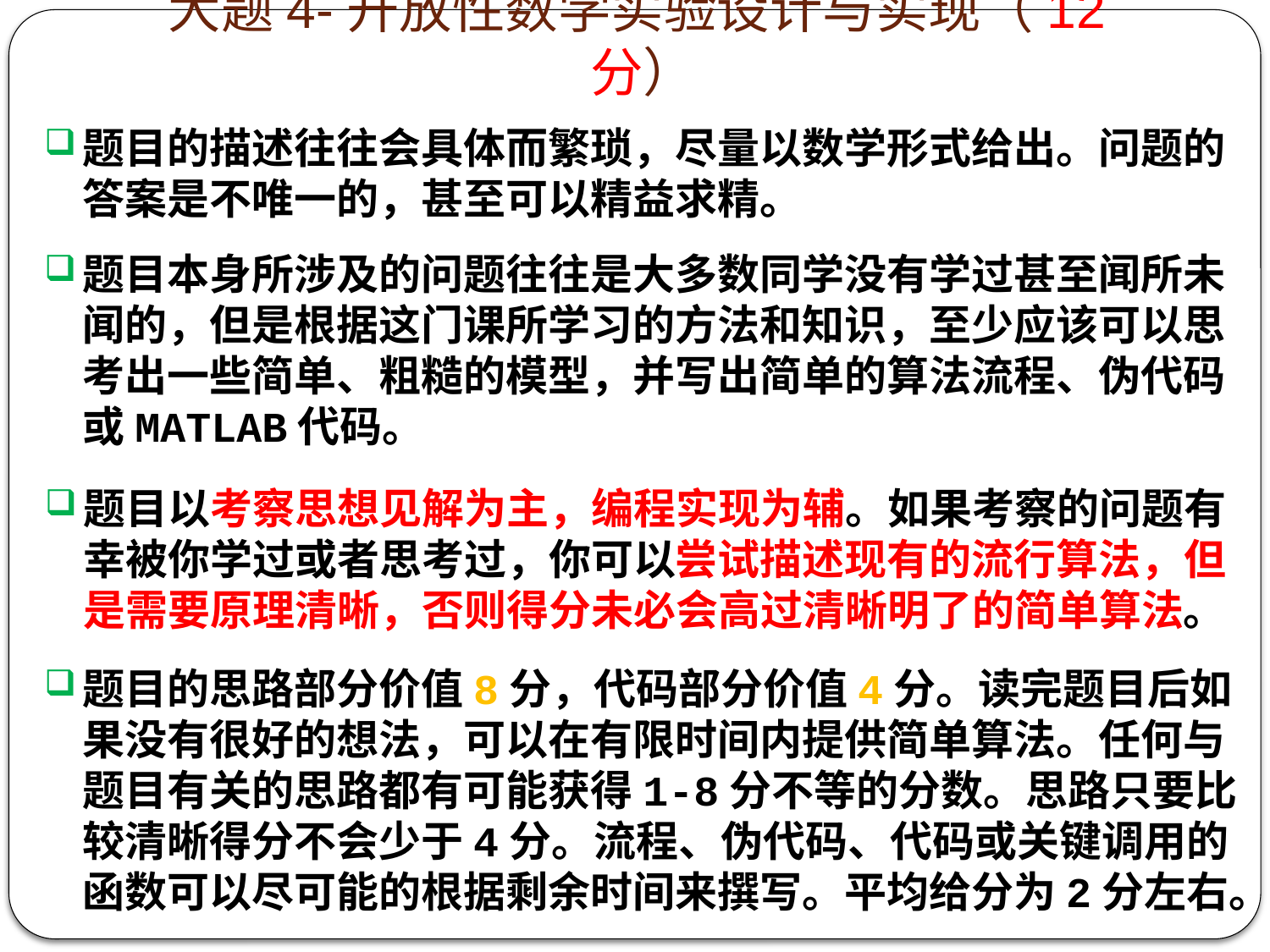

# 大题4-开放性数学实验设计与实现（12分）
题目的描述往往会具体而繁琐，尽量以数学形式给出。问题的答案是不唯一的，甚至可以精益求精。
题目本身所涉及的问题往往是大多数同学没有学过甚至闻所未闻的，但是根据这门课所学习的方法和知识，至少应该可以思考出一些简单、粗糙的模型，并写出简单的算法流程、伪代码或MATLAB代码。
题目以考察思想见解为主，编程实现为辅。如果考察的问题有幸被你学过或者思考过，你可以尝试描述现有的流行算法，但是需要原理清晰，否则得分未必会高过清晰明了的简单算法。
题目的思路部分价值8分，代码部分价值4分。读完题目后如果没有很好的想法，可以在有限时间内提供简单算法。任何与题目有关的思路都有可能获得1-8分不等的分数。思路只要比较清晰得分不会少于4分。流程、伪代码、代码或关键调用的函数可以尽可能的根据剩余时间来撰写。平均给分为2分左右。